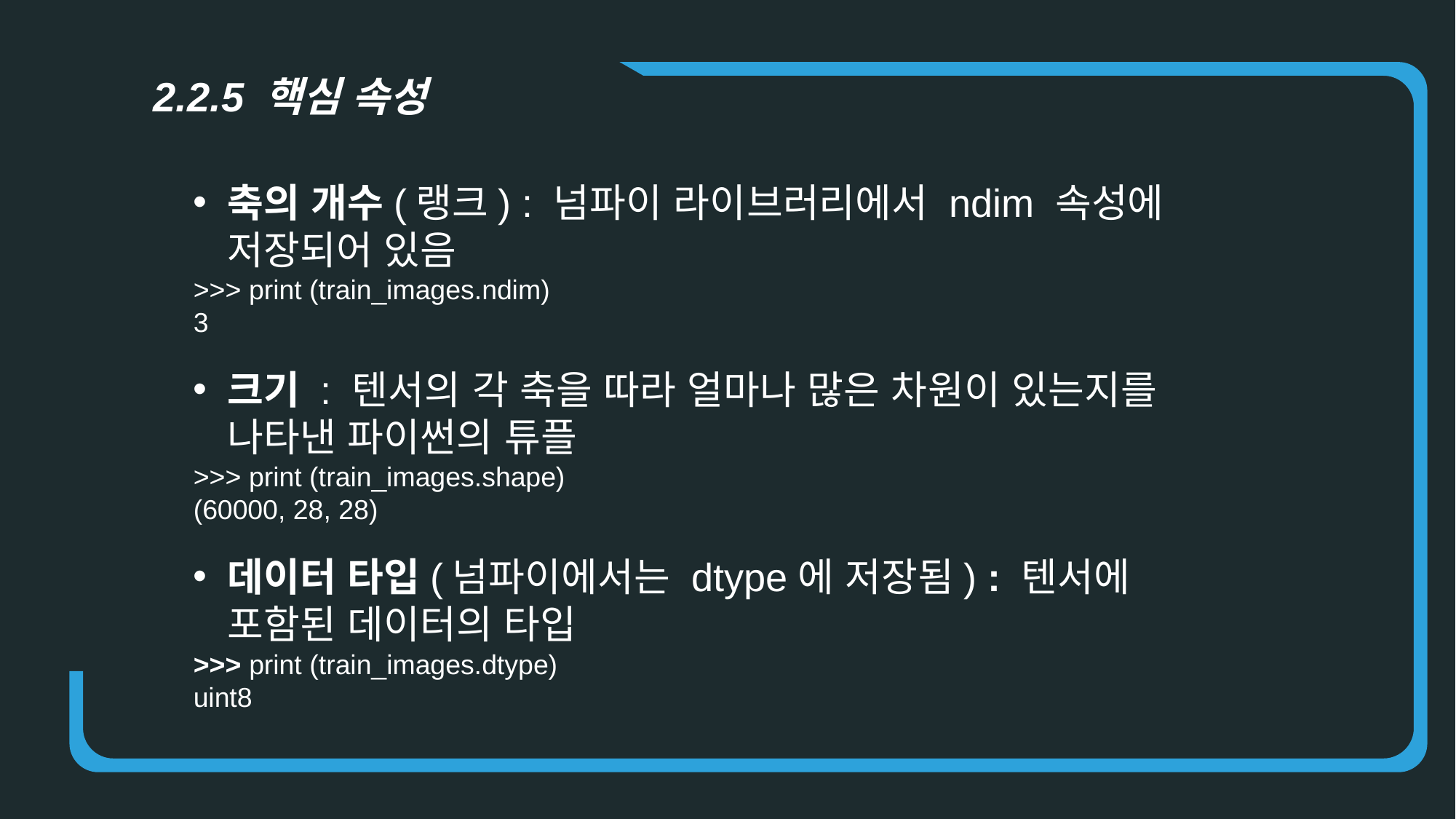

2.2.5 핵심 속성

축의 개수(랭크) : 넘파이 라이브러리에서 ndim 속성에 저장되어 있음
>>> print (train_images.ndim)
3

크기 : 텐서의 각 축을 따라 얼마나 많은 차원이 있는지를 나타낸 파이썬의 튜플
>>> print (train_images.shape)
(60000, 28, 28)

데이터 타입(넘파이에서는 dtype에 저장됨) : 텐서에 포함된 데이터의 타입
>>> print (train_images.dtype)
uint8